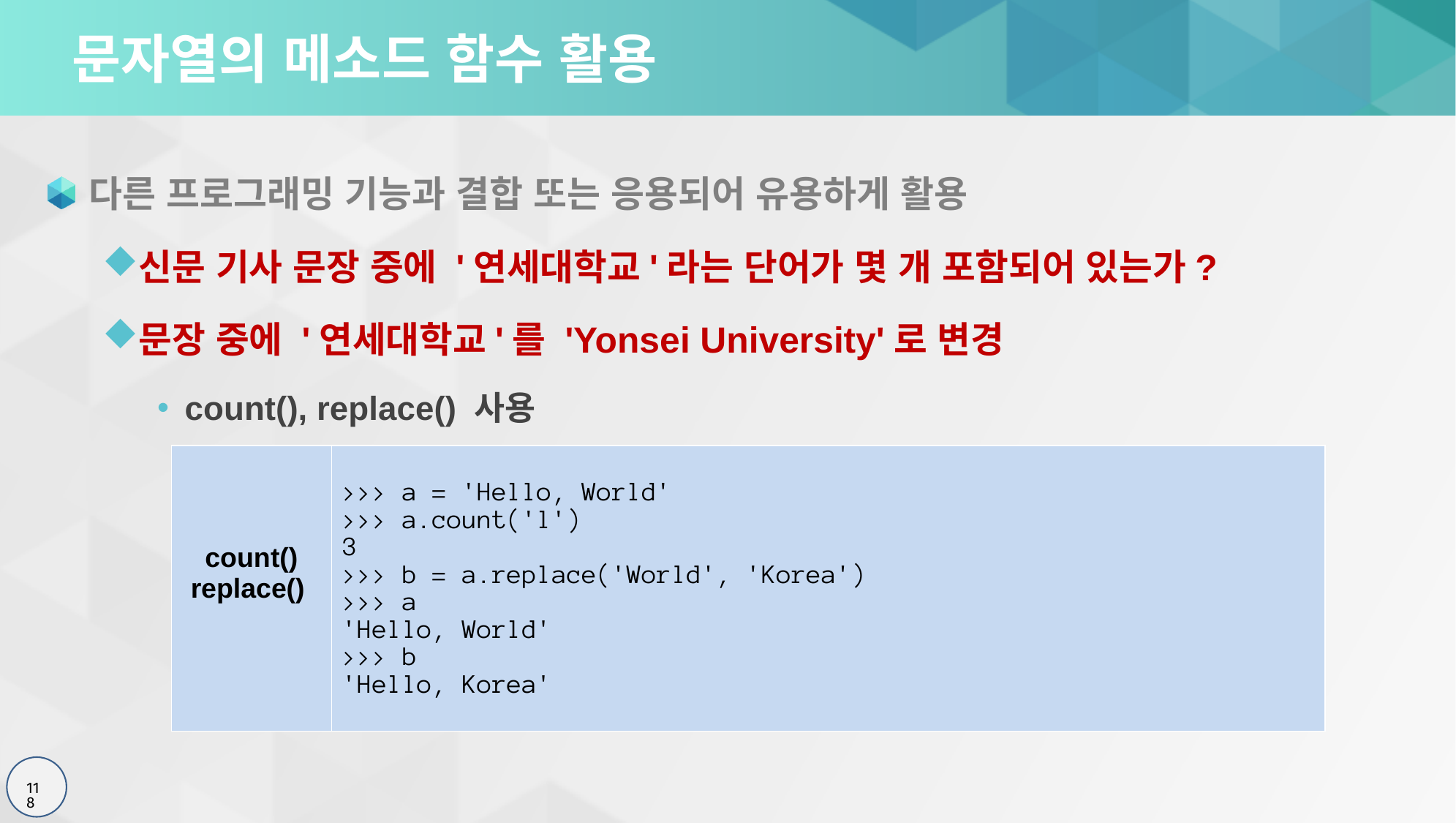

# 문자열의 메소드 함수 활용
다른 프로그래밍 기능과 결합 또는 응용되어 유용하게 활용
신문 기사 문장 중에 '연세대학교'라는 단어가 몇 개 포함되어 있는가?
문장 중에 '연세대학교'를 'Yonsei University'로 변경
count(), replace() 사용
| count() replace() | >>> a = 'Hello, World' >>> a.count('l') 3 >>> b = a.replace('World', 'Korea') >>> a 'Hello, World' >>> b 'Hello, Korea' |
| --- | --- |